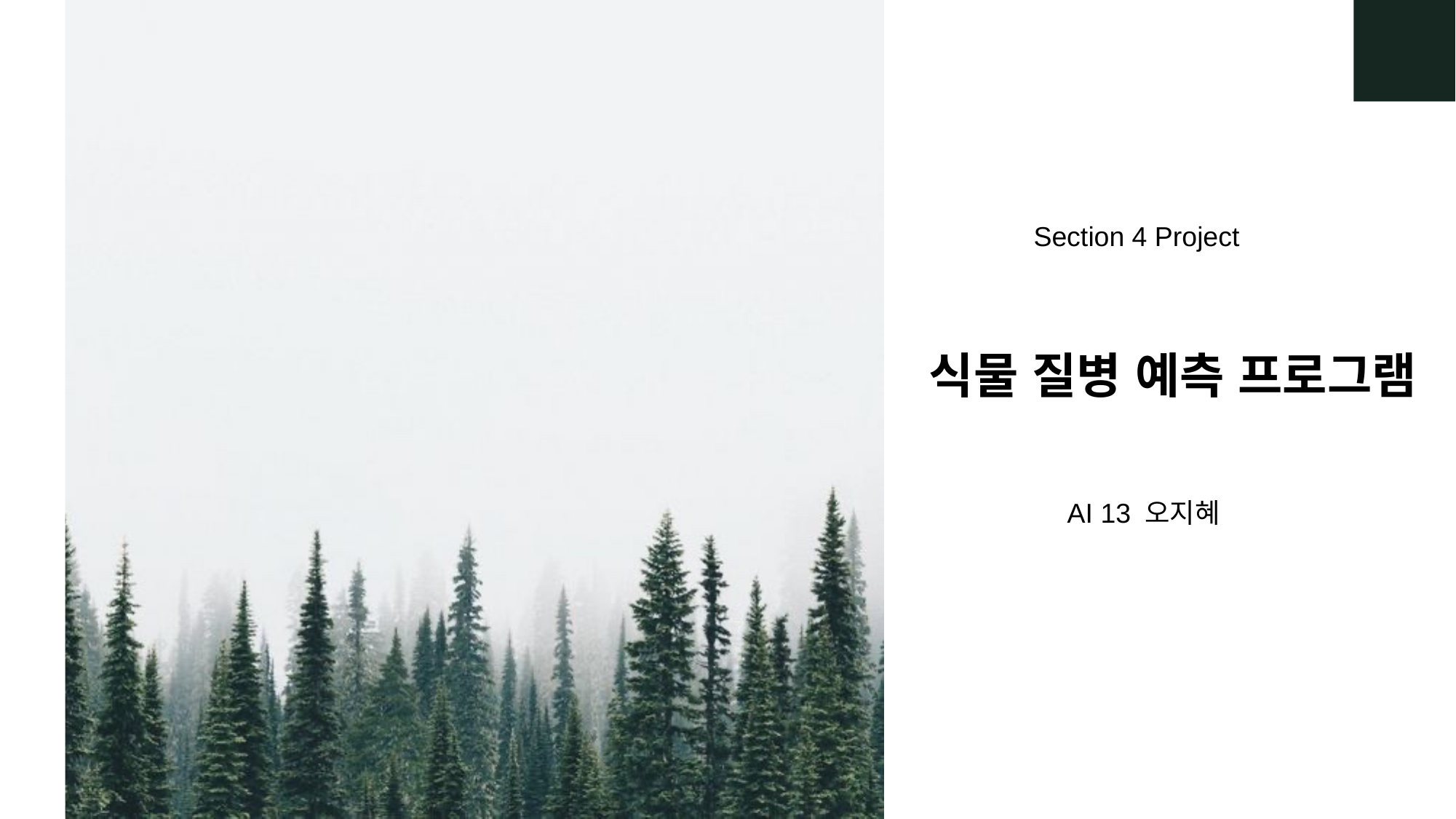

Section 4 Project
식물 질병 예측 프로그램
AI 13 오지혜